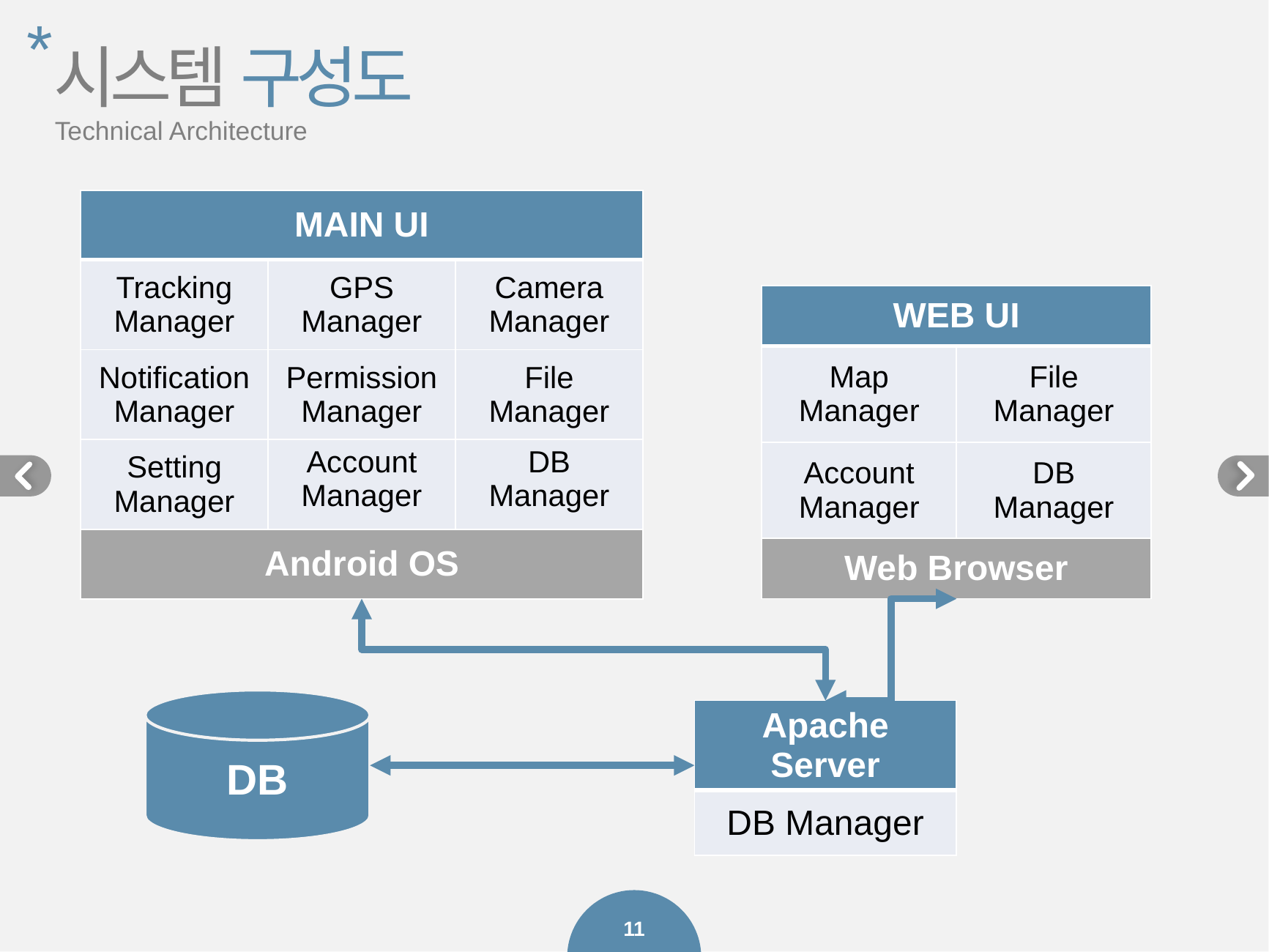

*
시스템 구성도
Technical Architecture
| MAIN UI |  |  |
| --- | --- | --- |
| Tracking Manager | GPS Manager | Camera Manager |
| Notification Manager | Permission Manager | File Manager |
| Setting Manager | Account Manager | DB Manager |
| Android OS |  |  |
| WEB UI |  |
| --- | --- |
| Map Manager | File Manager |
| Account Manager | DB Manager |
| Web Browser |  |

DB
| Apache Server |
| --- |
| DB Manager |